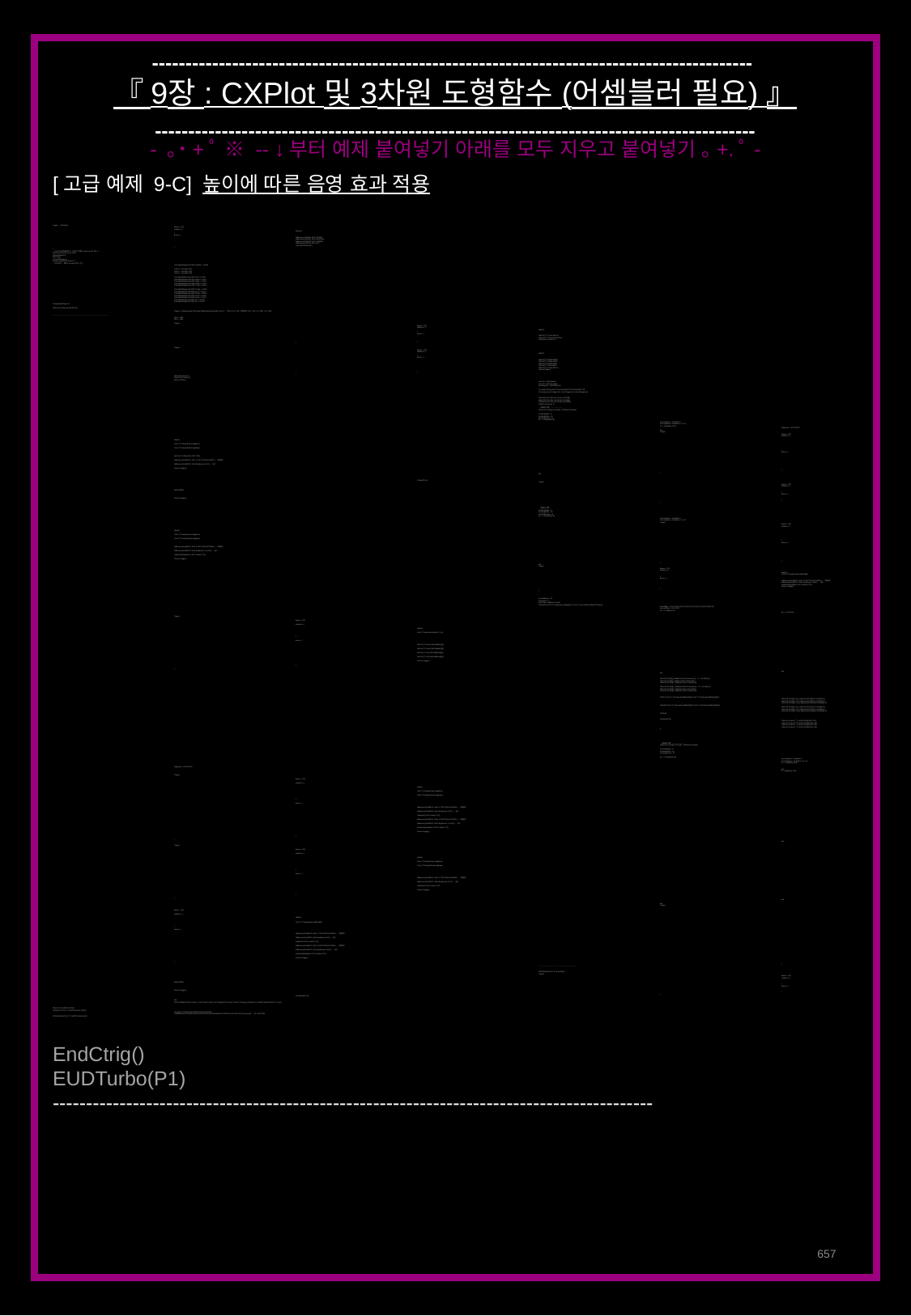

------------------------------------------------------------------------------------------
『 9장 : CXPlot 및 3차원 도형함수 (어셈블러 필요) 』
------------------------------------------------------------------------------------------
- ｡˙+ﾟ ※ -- ↓부터 예제 붙여넣기 아래를 모두 지우고 붙여넣기 ｡+.ﾟ-
[고급 예제 9-C] 높이에 따른 음영 효과 적용

Trigger { -- EUD Editor
	players = {P1},
	conditions = {
		Always();
	},
	actions = {
		SetMemory(0x6616B0, SetTo, 2097615);
		SetMemory(0x6643B0, SetTo, 536870916);
		SetMemory(0x666460, SetTo, 32965359);
		SetMemory(0x66F424, SetTo, 131);
		Comment("EUD Editor");
	},
}
--↓ Tep에 그대로 붙여넣기 (각 함수의 설명은 Instruction Set 참고)---
SetForces({P1},{P2},{},{},{P1,P2})
SetFixedPlayer(P1)
StartCtrig()
CJump(AllPlayers,0)
Include_CtrigPlib(360,"Switch 1")
-- 여기에 변수, 배열 및 Include류 함수 선언 --
	CVariable(AllPlayers,0x2000) CunitEPD = 0x2000

	CXArrX = CArray(P1,100)
	CXArrY = CArray(P1,100)
	CXArrZ = CArray(P1,100)

	CVariable(AllPlayers,0x1000) TSize = 0x1000
	CVariable(AllPlayers,0x1001) XAngle = 0x1001
	CVariable(AllPlayers,0x1002) YAngle = 0x1002
	CVariable(AllPlayers,0x1003) ZAngle = 0x1003
	CVariable(AllPlayers,0x1004) TCount = 0x1004

	CVariable(AllPlayers,0x2003) THeight = 0x2003
	CVariable(AllPlayers,0x2001) Arrptr = 0x2001
	CVariable(AllPlayers,0x2002) CArrptr = 0x2002
	CVariable(AllPlayers,0x2010) Arrptr1 = 0x2010
	CVariable(AllPlayers,0x2011) Arrptr2 = 0x2011
	CVariable(AllPlayers,0x2012) Var1 = 0x2012
	CVariable(AllPlayers,0x2013) Var2 = 0x2013
CJumpEnd(AllPlayers,0)

DoActions(P1,RemoveUnit(204,P2))

	TShape = CXMoveCenter(CXRound(CXMakePolyhedron(6,256),0),0,0,0) -- 한변의 크기가 256인 정육면체 (Z>0 하양 / Z=0 파랑 / Z<0 검정)

---------------------------------------------------------------------------------------------
	SHLX = 1365
	SHLY = 1365

	Trigger {
			players = {P1},
			conditions = {
				Label(0);
			},
			actions = {
				SetCVar("X",TCount,SetTo,1);
				SetCVar("X",TSize,SetTo,540*3*6);
				CenterView("Location 7");
			}
		}

	Trigger {
			players = {P1},
			conditions = {
				Label(0);
			},
			actions = {
				SetCVar("X",XAngle,Add,11);
				SetCVar("X",YAngle,Add,8);
				SetCVar("X",ZAngle,Add,5);
				SetCVar("X",TSize,Add,4);
				SetCVar("X",TCount,SetTo,1);
				PreserveTrigger();
			}
		}
	CMov(P1,V(Arrptr),1)
	CMov(P1,V(CArrptr),1)
	function CXfunc()
				local CA = CAPlotDataArr
				local CB = CAPlotCreateArr
				local PlayerID = CAPlotPlayerID

				CX_Ratio(V(TSize),540*3*12,V(TSize),540*3*12,V(TSize),540*3*12)
				CX_Rotate(_Div(V(XAngle),10),_Div(V(YAngle),10),_Div(V(ZAngle),10))

				CMovX(P1,Arr(CXArrX,V(CArrptr)),V(CA[8]))
				CMovX(P1,Arr(CXArrY,V(CArrptr)),V(CA[9]))
				CMovX(P1,Arr(CXArrZ,V(CArrptr)),V(CA[11]))
				CAdd(P1,V(CArrptr),1)

				-- 음영효과 적용 --------------------
				CMov(P1,V(THeight),V(CA[11]),-CXGetZmin(TShape))

				local BrightStep = 8
				local BrightSize = 24
				local BrightLevel = 12
				for i = 0, BrightStep-1 do
					local Heightmin = BrightSize * i
					local Heightmax = BrightSize * (i+1)-1
					if i == BrightStep-1 then
						Heightmax = 0x7FFFFFFF
					end
					Trigger {
						players = {P1},
						conditions = {
							Label(0);
							CVar("X",THeight,AtLeast,Heightmin);
							CVar("X",THeight,AtMost,Heightmax);
						},
						actions = {
							SetCVar("X",CB[1],SetTo,1*16777216);
							SetMemoryX(0x66A01C, SetTo, 17*16777216,0xFF000000); -- 화면출력
							SetMemoryX(0x66321C, SetTo, BrightLevel+i,0xFF); -- 높이
							PreserveTrigger();
						}
					}
				end

			CJump(P1,0x1)
				Trigger {
						players = {P1},
						conditions = {
							Label(0x2800);
						},
						actions = {
							PreserveTrigger();
						}
					}

				-- 음영효과 적용 --
				local BrightStep = 8
				local BrightSize = 24
				local BrightLevel = 12
				for i = 0, BrightStep-2 do
					local Heightmin = BrightSize * i
					local Heightmax = BrightSize * (i+1)-1
					Trigger {
						players = {P1},
						conditions = {
							Label(0);
							CVar("X",THeight,AtLeast,Heightmin);
							CVar("X",THeight,AtMost,Heightmax);
						},
						actions = {
							SetMemoryX(0x66A01C, SetTo, 10*16777216,0xFF000000); -- 화면출력
							SetMemoryX(0x66321C, SetTo, BrightLevel+1+i,0xFF); -- 높이
							CreateUnit(BrightStep-i-1,204,"Location 0",P2);
							PreserveTrigger();
						}
					}
				end
				Trigger {
					players = {P1},
					conditions = {
						Label(0);
						CVar("X",THeight,AtLeast,0x80000000);
					},
					actions = {
						SetMemoryX(0x66A01C, SetTo, 10*16777216,0xFF000000); -- 화면출력
						SetMemoryX(0x66321C, SetTo, BrightLevel+1,0xFF); -- 높이
						CreateUnit(BrightStep-1,204,"Location 0",P2);
						PreserveTrigger();
					}
				}

				local AddNum1 = 12
				local Ratio1 = 2
				local Total1 = AddNum1 * Ratio1
				CWhile(P1,{CVar("X",CA[6],Exactly,TShape[1]+1),CVar("X",Arrptr,AtMost,AddNum1*Ratio1)})
					local AddArr = {{1,2},{1,3},{1,4},{2,5},{2,6},{3,5},{3,7},{4,6},{4,7},{5,8},{6,8},{7,8}}
					local AddRatio = {{2,1},{1,2}}
					for i = 1, AddNum1 do
						for j = 1, Ratio1 do
							Trigger {
								players = {P1},
								conditions = {
									Label(0);
									CVar("X",Arrptr,Exactly,Ratio1*(i-1)+j);
								},
								actions = {
									SetCVar("X",Arrptr1,SetTo,AddArr[i][1]);
									SetCVar("X",Arrptr2,SetTo,AddArr[i][2]);
									SetCVar("X",Var1,SetTo,AddRatio[j][1]);
									SetCVar("X",Var2,SetTo,AddRatio[j][2]);
									PreserveTrigger();
								}
							}
						end
					end

					CMov(P1,V(CA[8]),_Read(Arr(CXArrX,V(Arrptr1)))) -- X << ArrX[Arrptr]
					CMov(P1,V(CA[9]),_Read(Arr(CXArrY,V(Arrptr1))))
					CMov(P1,V(CA[11]),_Read(Arr(CXArrZ,V(Arrptr1))))

					CMov(P1,V(CA[12]),_Read(Arr(CXArrX,V(Arrptr2)))) -- X << ArrX[Arrptr]
					CMov(P1,V(CA[13]),_Read(Arr(CXArrY,V(Arrptr2))))
					CMov(P1,V(CA[14]),_Read(Arr(CXArrZ,V(Arrptr2))))

					CIfX(P1,{CVar("X",Var1,Exactly,AddRatio[1][1]),CVar("X",Var2,Exactly,AddRatio[1][2])})
						CMov(P1,V(CA[8]),_iDiv(_Add(_Mul(V(CA[8]),2),V(CA[12])),3))
						CMov(P1,V(CA[9]),_iDiv(_Add(_Mul(V(CA[9]),2),V(CA[13])),3))
						CMov(P1,V(CA[11]),_iDiv(_Add(_Mul(V(CA[11]),2),V(CA[14])),3))
					CElseIfX({CVar("X",Var1,Exactly,AddRatio[2][1]),CVar("X",Var2,Exactly,AddRatio[2][2])})
						CMov(P1,V(CA[8]),_iDiv(_Add(_Mul(V(CA[12]),2),V(CA[8])),3))
						CMov(P1,V(CA[9]),_iDiv(_Add(_Mul(V(CA[13]),2),V(CA[9])),3))
						CMov(P1,V(CA[11]),_iDiv(_Add(_Mul(V(CA[14]),2),V(CA[11])),3))
					CIfXEnd()

					CDoActions(P1,{
						TSetLoc("Location 0","L",SetTo,Vi(CA[8],SHLX-16));
						TSetLoc("Location 0","R",SetTo,Vi(CA[8],SHLX+16));
						TSetLoc("Location 0","U",SetTo,Vi(CA[9],SHLY-16));
						TSetLoc("Location 0","D",SetTo,Vi(CA[9],SHLY+16));
					})

					-- 음영효과 적용 --------------------
					CMov(P1,V(THeight),V(CA[11]),-CXGetZmin(TShape))

					local BrightStep = 8
					local BrightSize = 24
					local BrightLevel = 12

					for i = 0, BrightStep-1 do
						local Heightmin = BrightSize * i
						local Heightmax = BrightSize * (i+1)-1
						if i == BrightStep-1 then
							Heightmax = 0x7FFFFFFF
						end
						if i < BrightStep-1 then
							Trigger {
								players = {P1},
								conditions = {
									Label(0);
									CVar("X",THeight,AtLeast,Heightmin);
									CVar("X",THeight,AtMost,Heightmax);
								},
								actions = {
									SetMemoryX(0x66A01C, SetTo, 17*16777216,0xFF000000); -- 화면출력
									SetMemoryX(0x66321C, SetTo, BrightLevel+i,0xFF); -- 높이
									CreateUnit(1,204,"Location 0",P2);
									SetMemoryX(0x66A01C, SetTo, 10*16777216,0xFF000000); -- 화면출력
									SetMemoryX(0x66321C, SetTo, BrightLevel+1+i,0xFF); -- 높이
									CreateUnit(BrightStep-i-1,204,"Location 0",P2);
									PreserveTrigger();
								}
							}
						else
							Trigger {
								players = {P1},
								conditions = {
									Label(0);
									CVar("X",THeight,AtLeast,Heightmin);
									CVar("X",THeight,AtMost,Heightmax);
								},
								actions = {
									SetMemoryX(0x66A01C, SetTo, 17*16777216,0xFF000000); -- 화면출력
									SetMemoryX(0x66321C, SetTo, BrightLevel+i,0xFF); -- 높이
									CreateUnit(1,204,"Location 0",P2);
									PreserveTrigger();
								}
							}
						end

					end
					Trigger {
							players = {P1},
							conditions = {
								Label(0);
								CVar("X",THeight,AtLeast,0x80000000);
							},
							actions = {
								SetMemoryX(0x66A01C, SetTo, 17*16777216,0xFF000000); -- 화면출력
								SetMemoryX(0x66321C, SetTo, BrightLevel,0xFF); -- 높이
								CreateUnit(1,204,"Location 0",P2);
								SetMemoryX(0x66A01C, SetTo, 10*16777216,0xFF000000); -- 화면출력
								SetMemoryX(0x66321C, SetTo, BrightLevel+1,0xFF); -- 높이
								CreateUnit(BrightStep-1,204,"Location 0",P2);
								PreserveTrigger();
							}
						}
				----------------------------------------------------------------

				CWhileEnd(SetCVar("X",Arrptr,Add,1))
				Trigger {
						players = {P1},
						conditions = {
							Label(0x2801);
						},
						actions = {
							PreserveTrigger();
						}
					}
		CJumpEnd(P1,0x1)

	end
	CXPlot(TShape,P2,204,"Location 0",{SHLX,SHLY},1,16,{1,0,0,0,TShape[1],V(TCount)},"CXfunc",P1,Always(),{SetNext("X",0x2800),SetNext(0x2801,"X",1)},nil)

CMov(P1,V(CunitEPD),161741)
CWhile(P1,{CVar("X",CunitEPD,AtLeast,19025)})
	CTrigger(P1,{TDeaths(Vi(CunitEPD,25),Exactly,204,0)},
	{TSetDeathsX(Vi(CunitEPD,55),SetTo,0x104,0,0x104),TSetDeathsX(Vi(0x2000,57),SetTo,0,0,0xFF)},{Preserved}) -- 유닛 드래그 방지
CWhileEnd({SetCVar("X",CunitEPD,Subtract,84)})

EndCtrig()
EUDTurbo(P1)
------------------------------------------------------------------------------------------
657